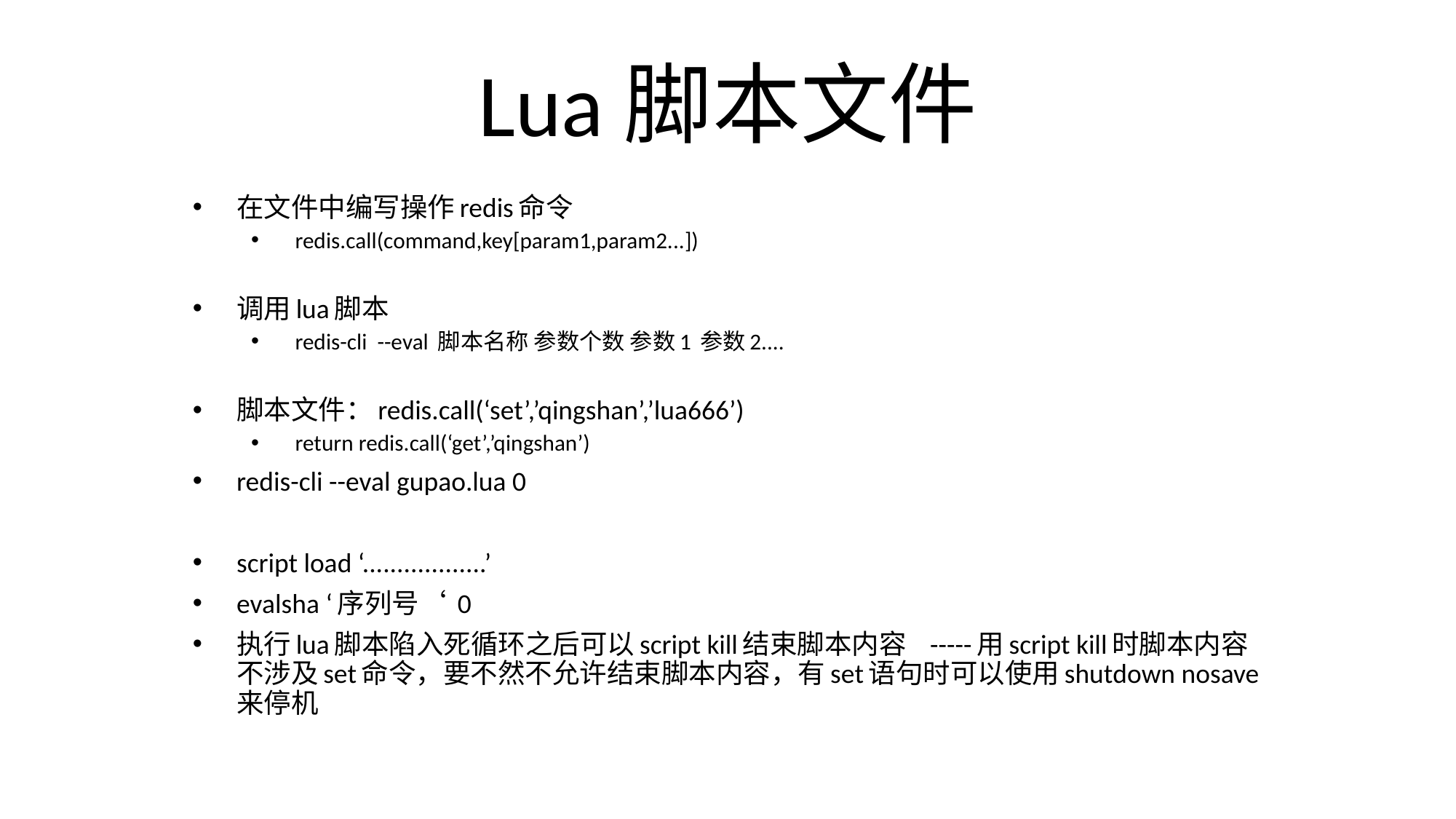

# Lua脚本文件
在文件中编写操作redis命令
redis.call(command,key[param1,param2...])

调用lua脚本
redis-cli  --eval 脚本名称 参数个数 参数1 参数2....

脚本文件：redis.call(‘set’,’qingshan’,’lua666’)
return redis.call(‘get’,’qingshan’)
redis-cli --eval gupao.lua 0

script load ‘..................’
evalsha ‘序列号‘ 0
执行lua脚本陷入死循环之后可以script kill结束脚本内容   -----用script kill时脚本内容不涉及set命令，要不然不允许结束脚本内容，有set语句时可以使用shutdown nosave来停机